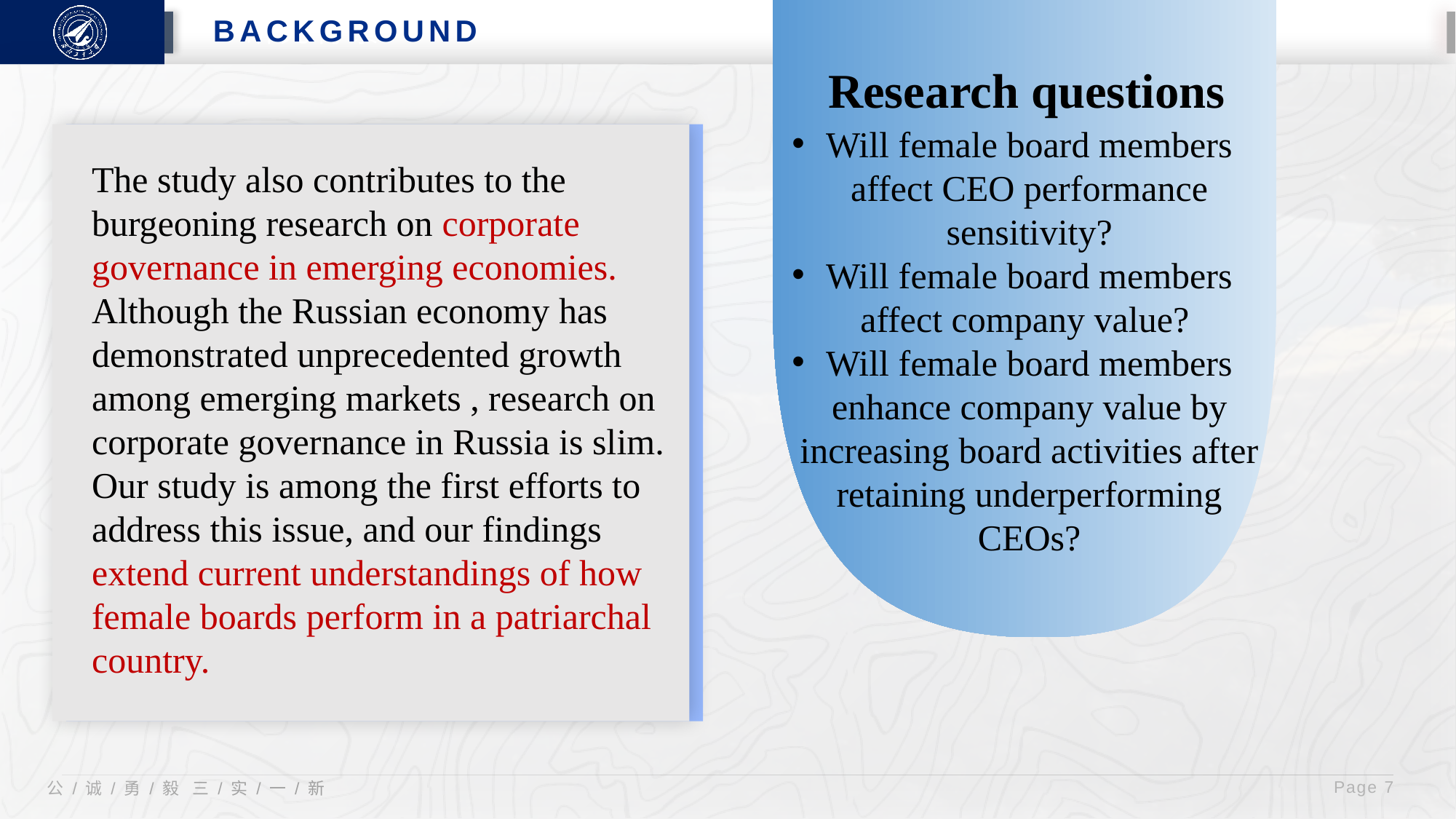

研究背景
BACKGROUND
Research questions
Will female board members affect CEO performance sensitivity?
Will female board members affect company value?
Will female board members enhance company value by increasing board activities after retaining underperforming CEOs?

The study also contributes to the
burgeoning research on corporate governance in emerging economies. Although the Russian economy has demonstrated unprecedented growth among emerging markets , research on corporate governance in Russia is slim. Our study is among the first efforts to address this issue, and our findings extend current understandings of how female boards perform in a patriarchal country.
  Page 7